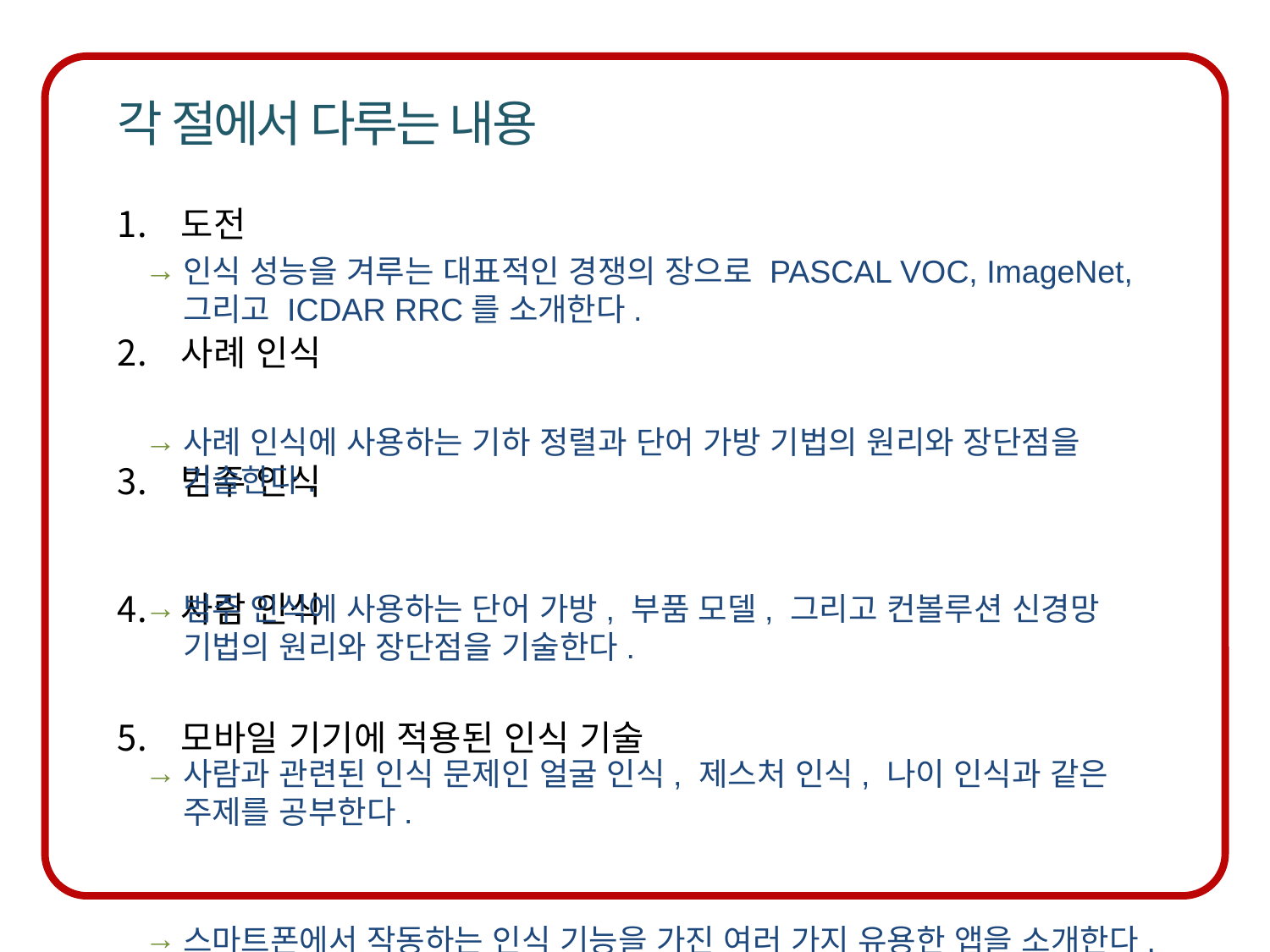

인식 성능을 겨루는 대표적인 경쟁의 장으로 PASCAL VOC, ImageNet, 그리고 ICDAR RRC를 소개한다.

사례 인식에 사용하는 기하 정렬과 단어 가방 기법의 원리와 장단점을 기술한다.

범주 인식에 사용하는 단어 가방, 부품 모델, 그리고 컨볼루션 신경망 기법의 원리와 장단점을 기술한다.

사람과 관련된 인식 문제인 얼굴 인식, 제스처 인식, 나이 인식과 같은 주제를 공부한다.

스마트폰에서 작동하는 인식 기능을 가진 여러 가지 유용한 앱을 소개한다.
도전

사례 인식

범주 인식

사람 인식

모바일 기기에 적용된 인식 기술